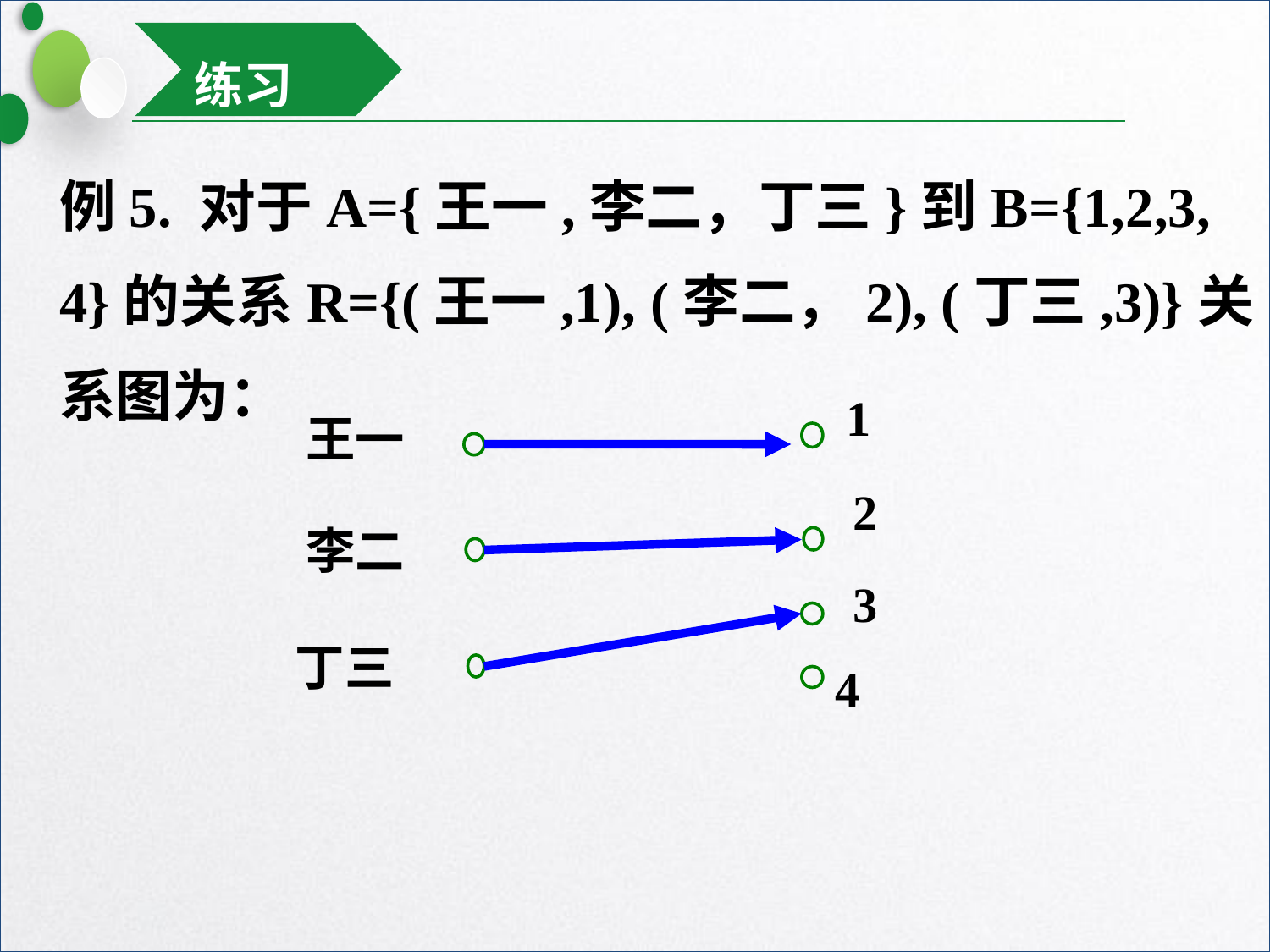

练习
例5. 对于A={王一,李二，丁三}到B={1,2,3, 4}的关系R={(王一,1), (李二，2), (丁三,3)}关系图为：
1
王一

2
李二

3

丁三
4